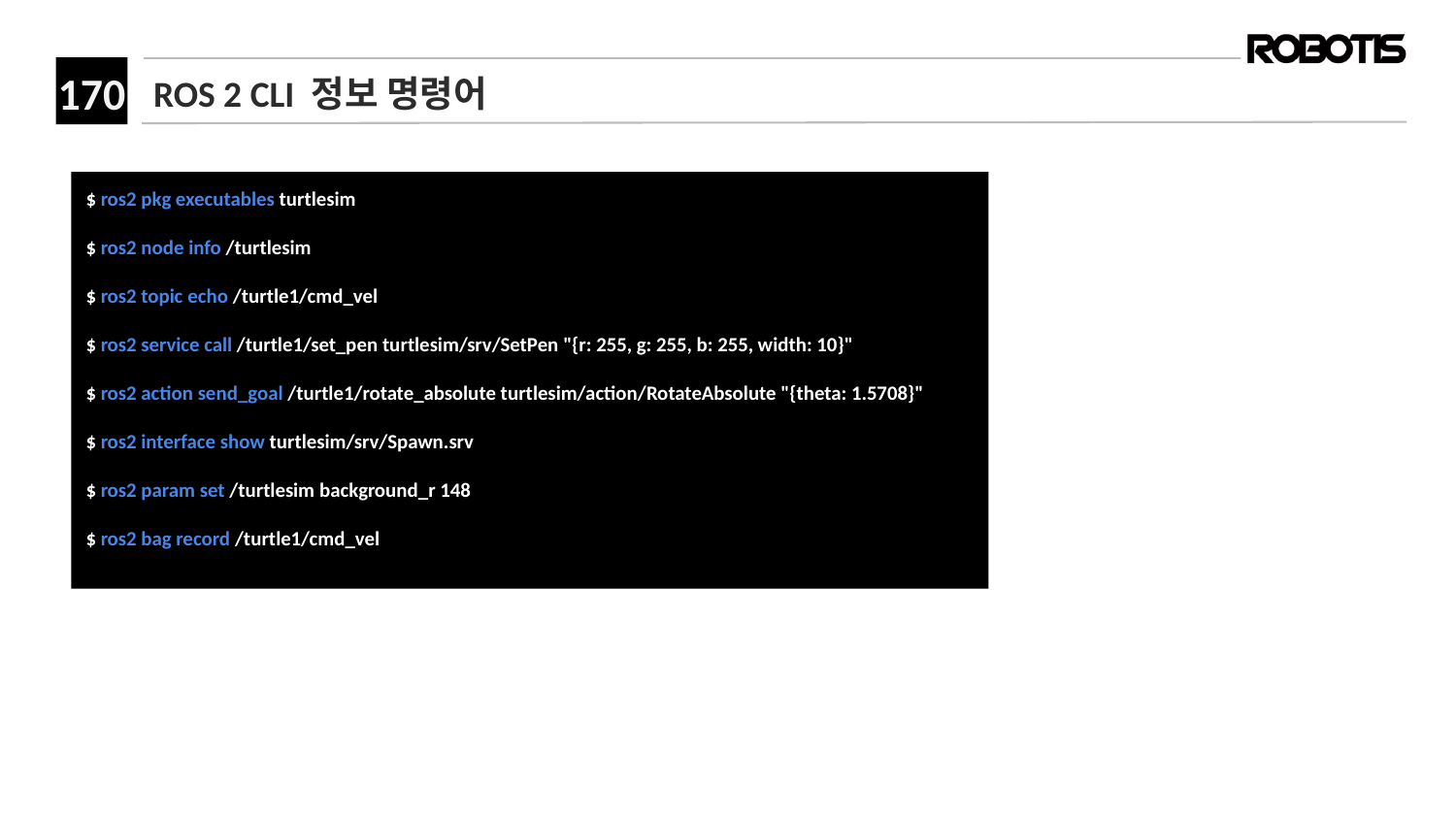

# ROS 2 CLI 정보 명령어
$ ros2 pkg executables turtlesim

$ ros2 node info /turtlesim

$ ros2 topic echo /turtle1/cmd_vel

$ ros2 service call /turtle1/set_pen turtlesim/srv/SetPen "{r: 255, g: 255, b: 255, width: 10}"

$ ros2 action send_goal /turtle1/rotate_absolute turtlesim/action/RotateAbsolute "{theta: 1.5708}"

$ ros2 interface show turtlesim/srv/Spawn.srv

$ ros2 param set /turtlesim background_r 148

$ ros2 bag record /turtle1/cmd_vel